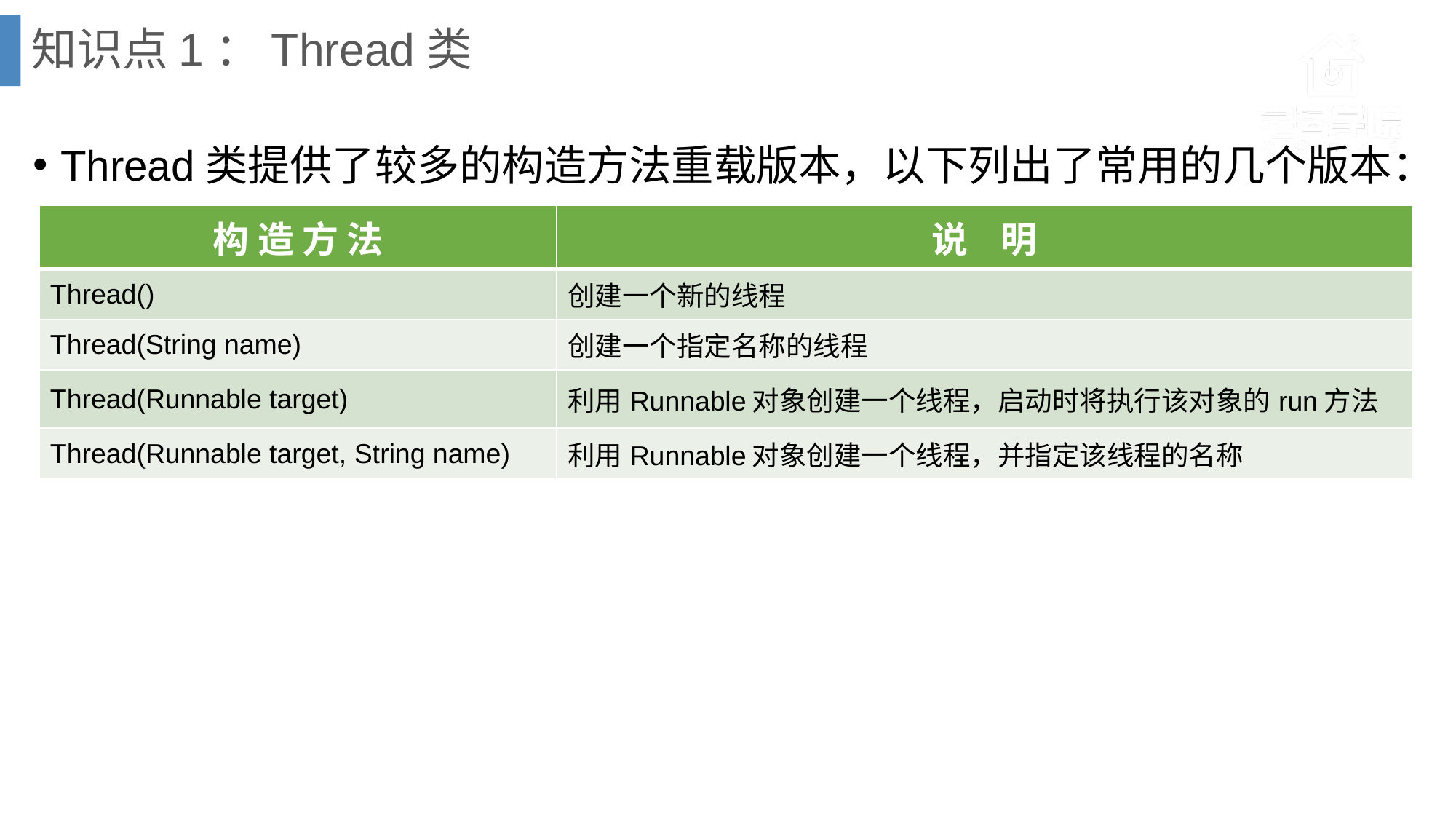

# 知识点1：Thread类
Thread类提供了较多的构造方法重载版本，以下列出了常用的几个版本：
| 构 造 方 法 | 说 明 |
| --- | --- |
| Thread() | 创建一个新的线程 |
| Thread(String name) | 创建一个指定名称的线程 |
| Thread(Runnable target) | 利用Runnable对象创建一个线程，启动时将执行该对象的run方法 |
| Thread(Runnable target, String name) | 利用Runnable对象创建一个线程，并指定该线程的名称 |